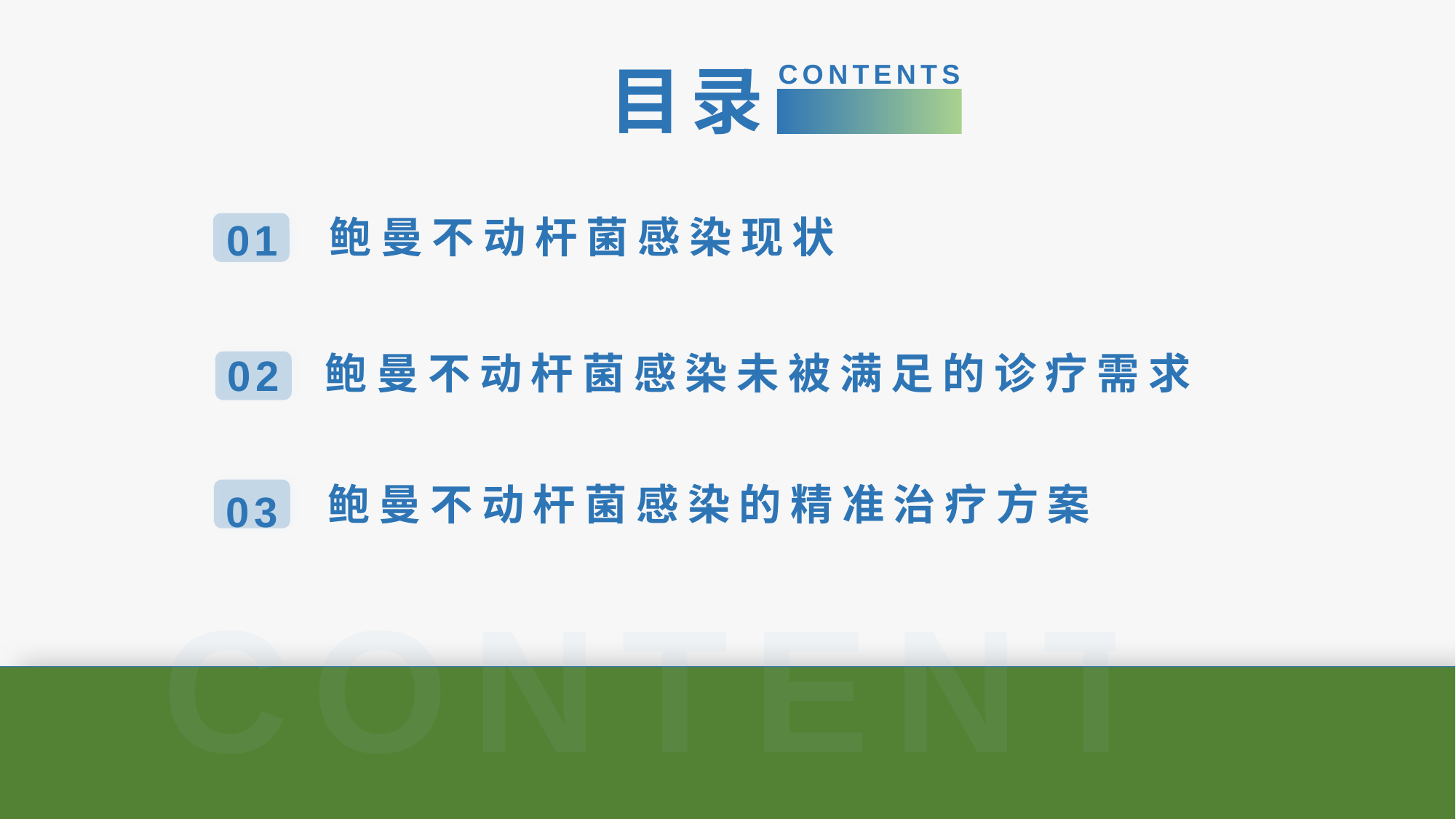

目录
CONTENTS

鲍曼不动杆菌感染现状
01

鲍曼不动杆菌感染未被满足的诊疗需求
02

鲍曼不动杆菌感染的精准治疗方案

03
CONTENTS